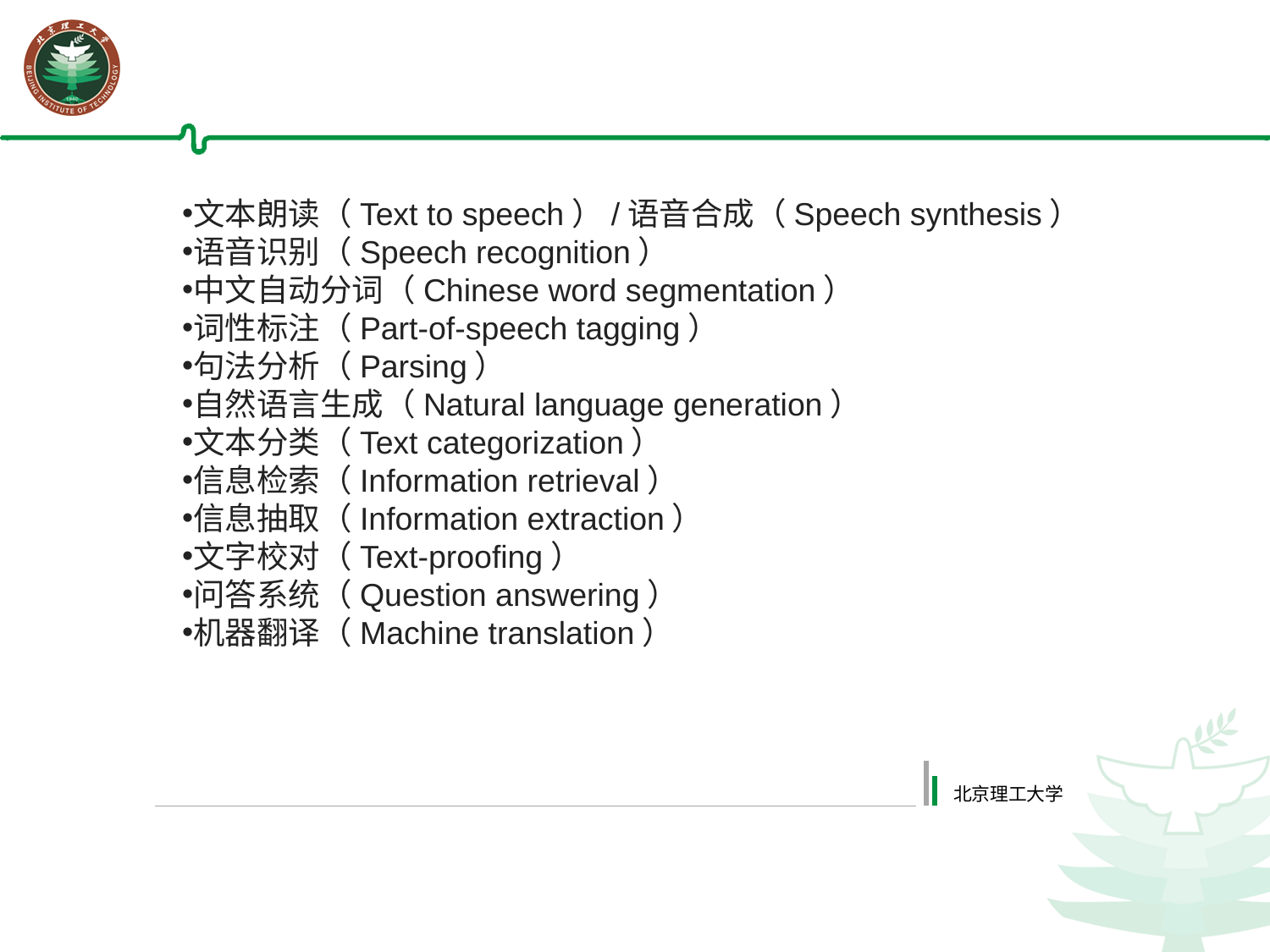

文本朗读（Text to speech）/语音合成（Speech synthesis）
语音识别（Speech recognition）
中文自动分词（Chinese word segmentation）
词性标注（Part-of-speech tagging）
句法分析（Parsing）
自然语言生成（Natural language generation）
文本分类（Text categorization）
信息检索（Information retrieval）
信息抽取（Information extraction）
文字校对（Text-proofing）
问答系统（Question answering）
机器翻译（Machine translation）

北京理工大学